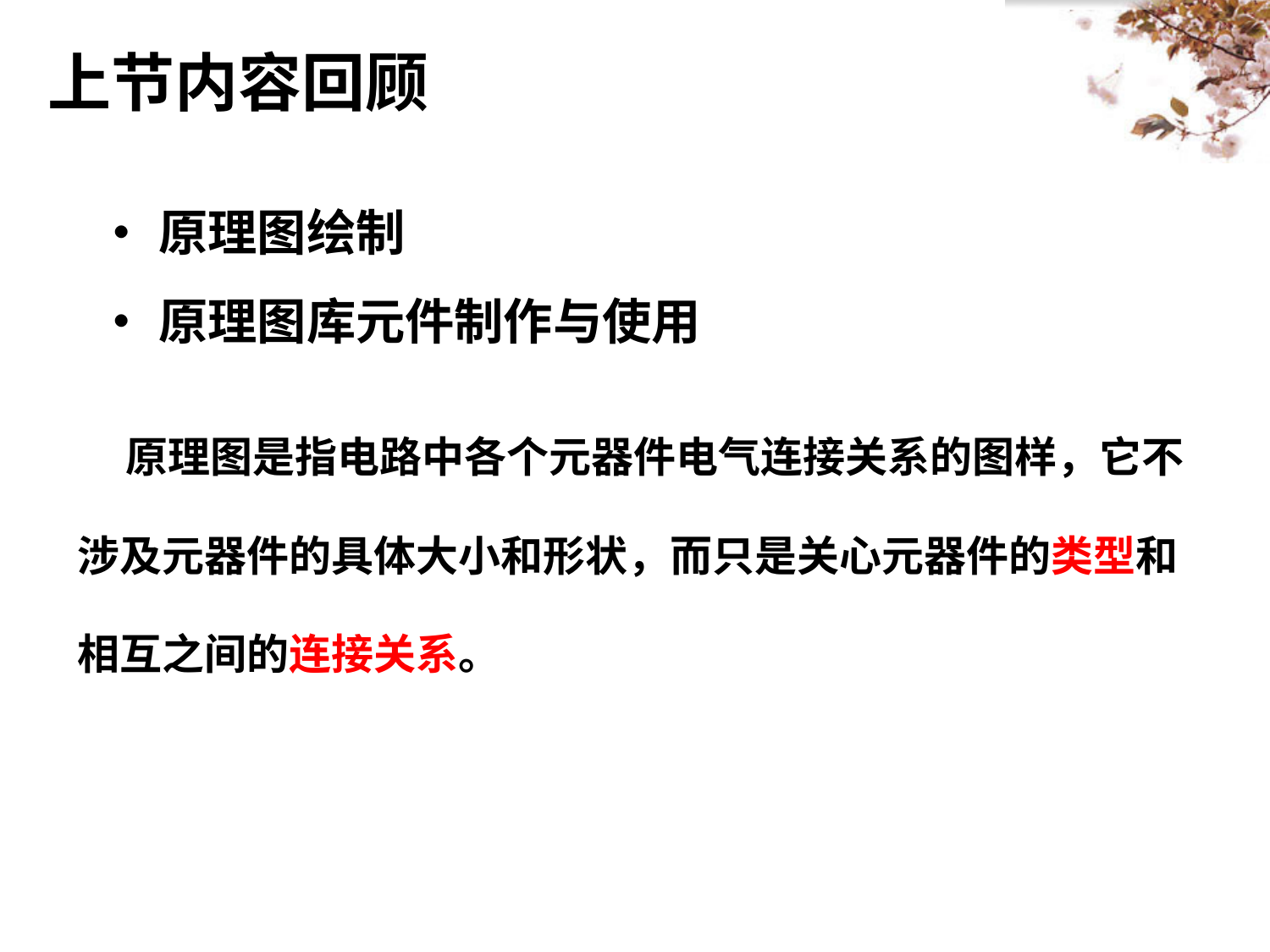

上节内容回顾
•原理图绘制
•原理图库元件制作与使用
    原理图是指电路中各个元器件电气连接关系的图样，它不涉及元器件的具体大小和形状，而只是关心元器件的类型和相互之间的连接关系。